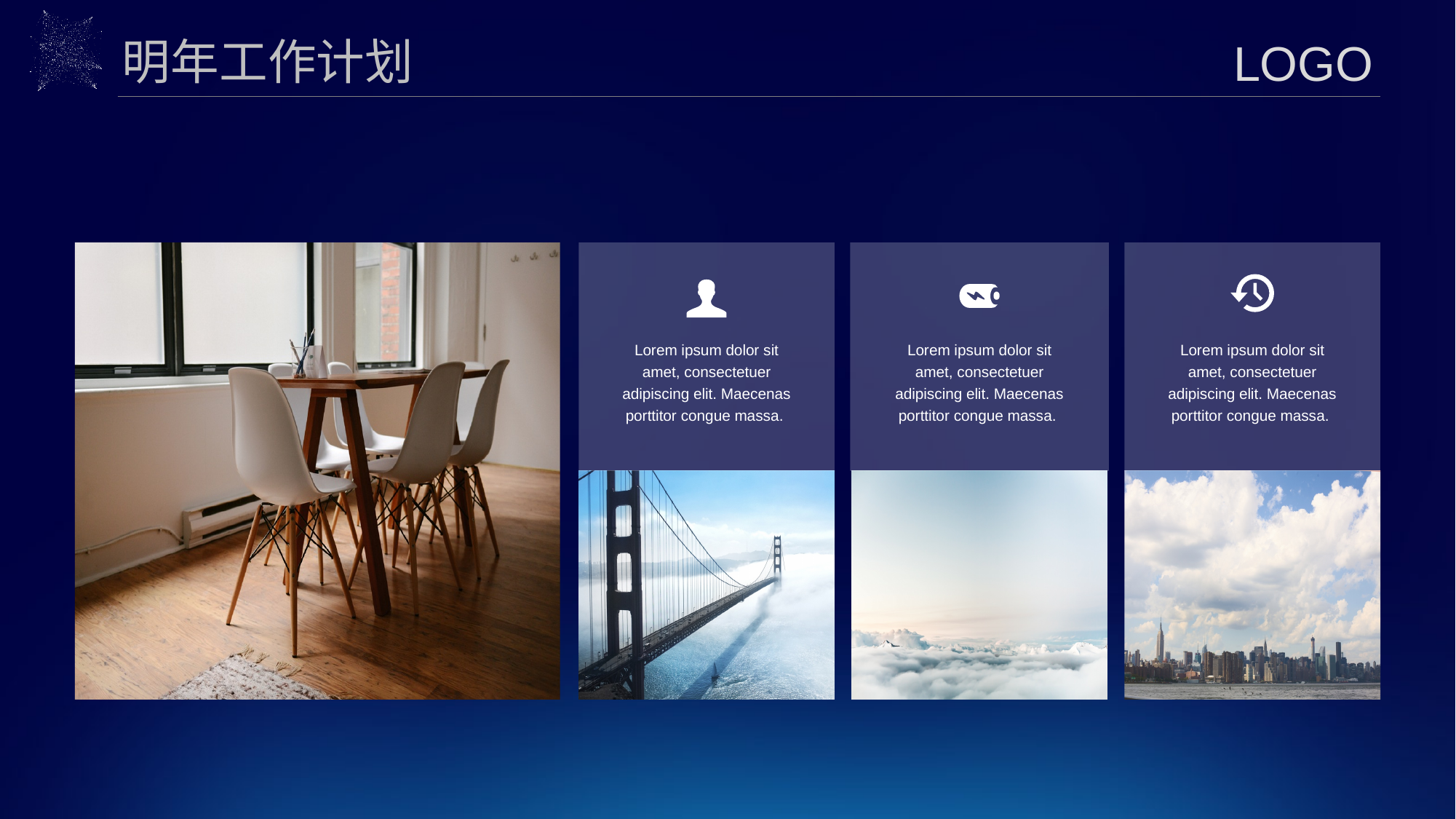

明年工作计划

Lorem ipsum dolor sit amet, consectetuer adipiscing elit. Maecenas porttitor congue massa.

Lorem ipsum dolor sit amet, consectetuer adipiscing elit. Maecenas porttitor congue massa.

Lorem ipsum dolor sit amet, consectetuer adipiscing elit. Maecenas porttitor congue massa.